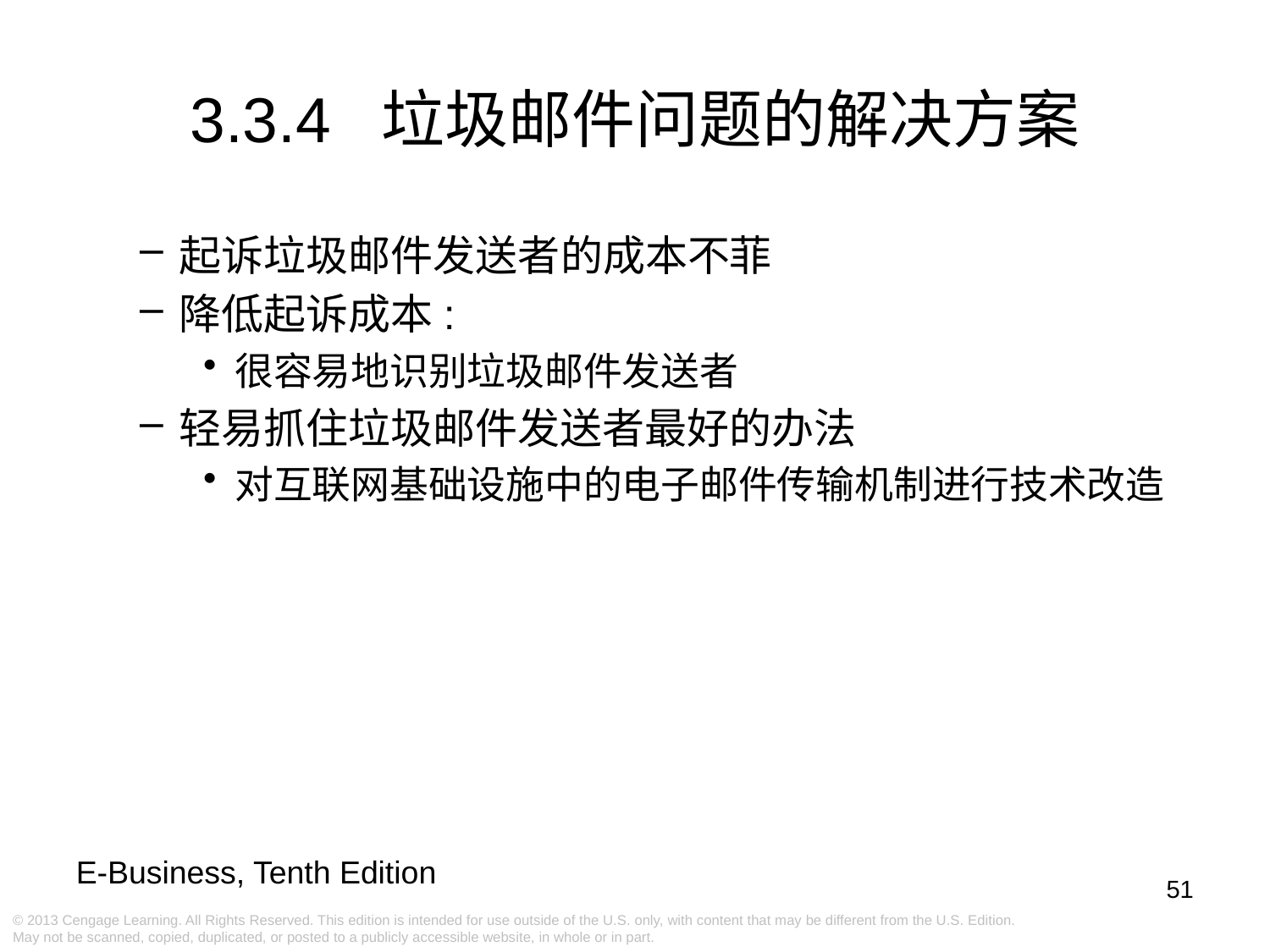

# 3.3.4  垃圾邮件问题的解决方案
起诉垃圾邮件发送者的成本不菲
降低起诉成本:
很容易地识别垃圾邮件发送者
轻易抓住垃圾邮件发送者最好的办法
对互联网基础设施中的电子邮件传输机制进行技术改造
51